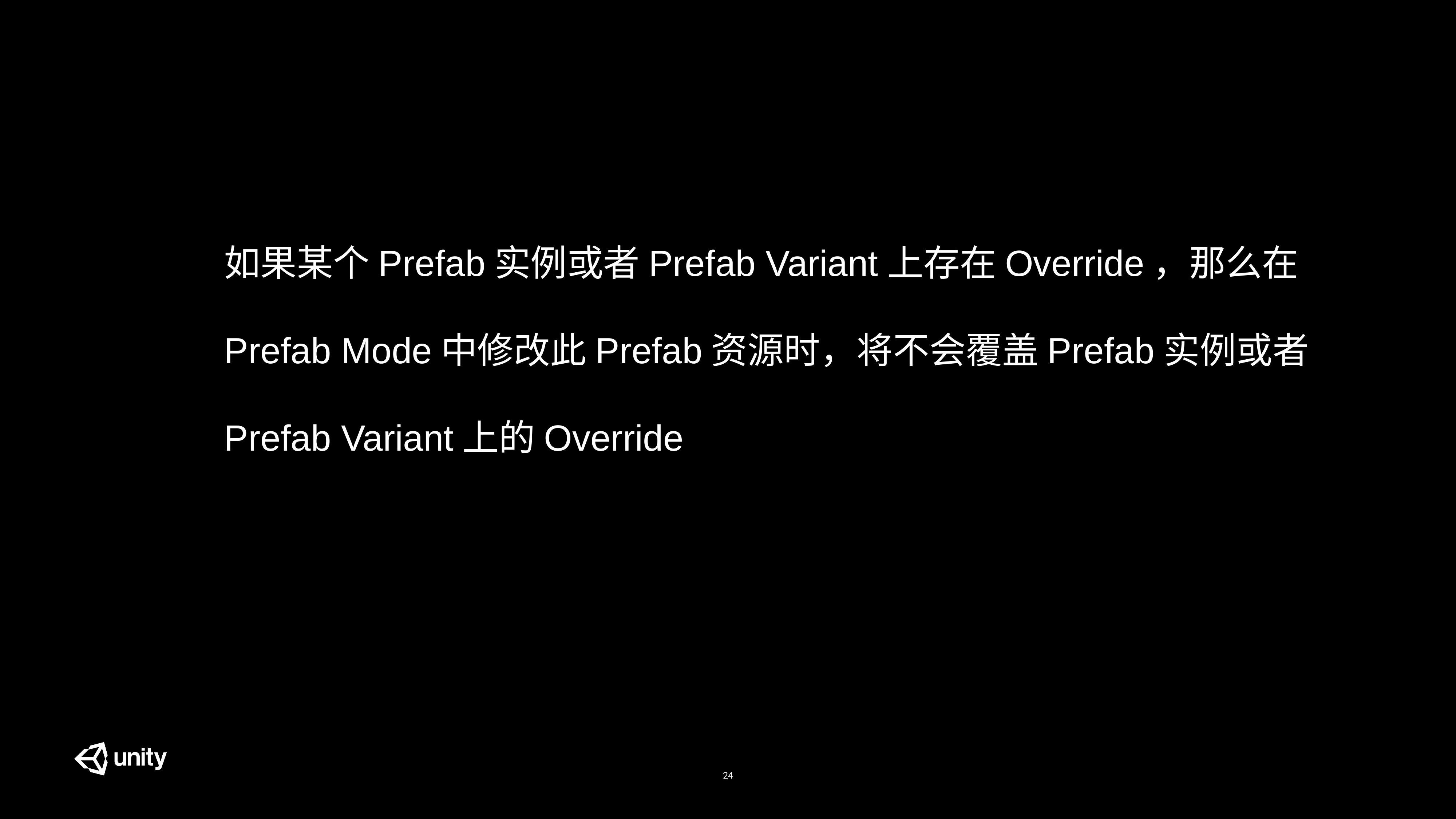

如果某个Prefab实例或者Prefab Variant上存在Override，那么在Prefab Mode中修改此Prefab资源时，将不会覆盖Prefab实例或者Prefab Variant上的Override
24